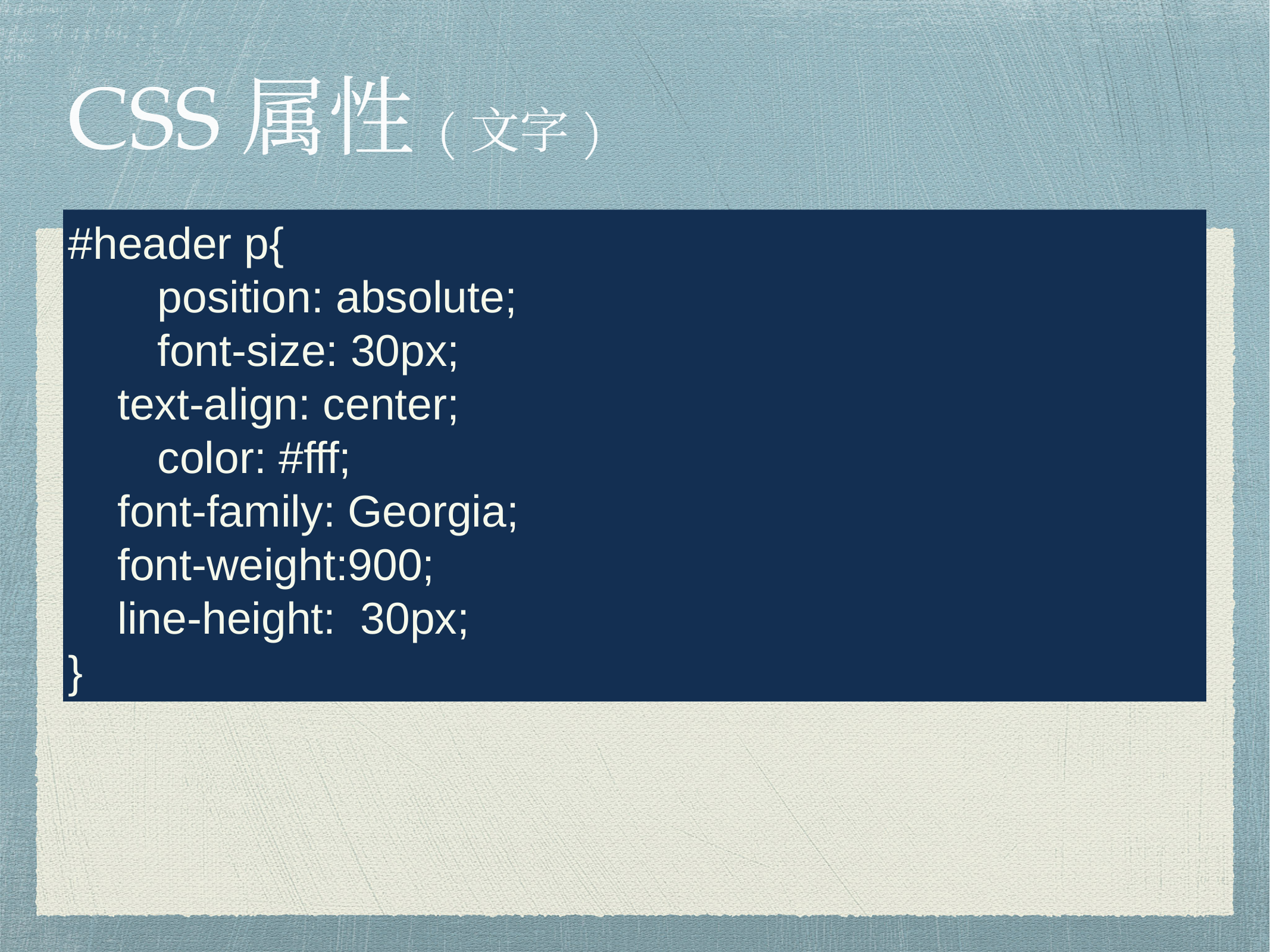

# CSS属性(文字)
#header p{
	position: absolute;
	font-size: 30px;
    text-align: center;
	color: #fff;
    font-family: Georgia;
    font-weight:900;
    line-height:  30px;
}